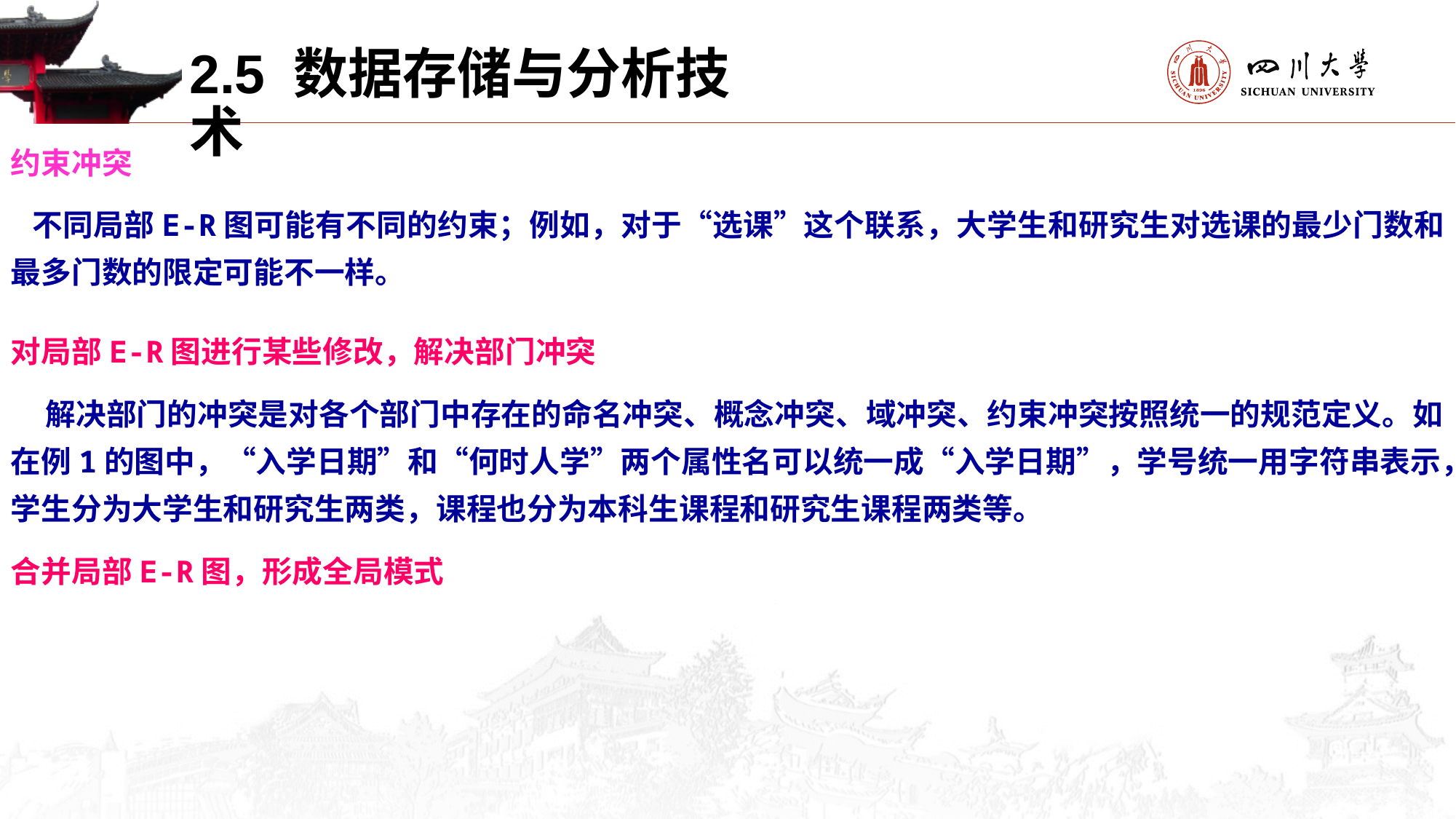

2.5 数据存储与分析技术

约束冲突
  不同局部E-R图可能有不同的约束；例如，对于“选课”这个联系，大学生和研究生对选课的最少门数和最多门数的限定可能不一样。

对局部E-R图进行某些修改，解决部门冲突
    解决部门的冲突是对各个部门中存在的命名冲突、概念冲突、域冲突、约束冲突按照统一的规范定义。如在例1的图中，“入学日期”和“何时人学”两个属性名可以统一成“入学日期”，学号统一用字符串表示，学生分为大学生和研究生两类，课程也分为本科生课程和研究生课程两类等。
合并局部E-R图，形成全局模式